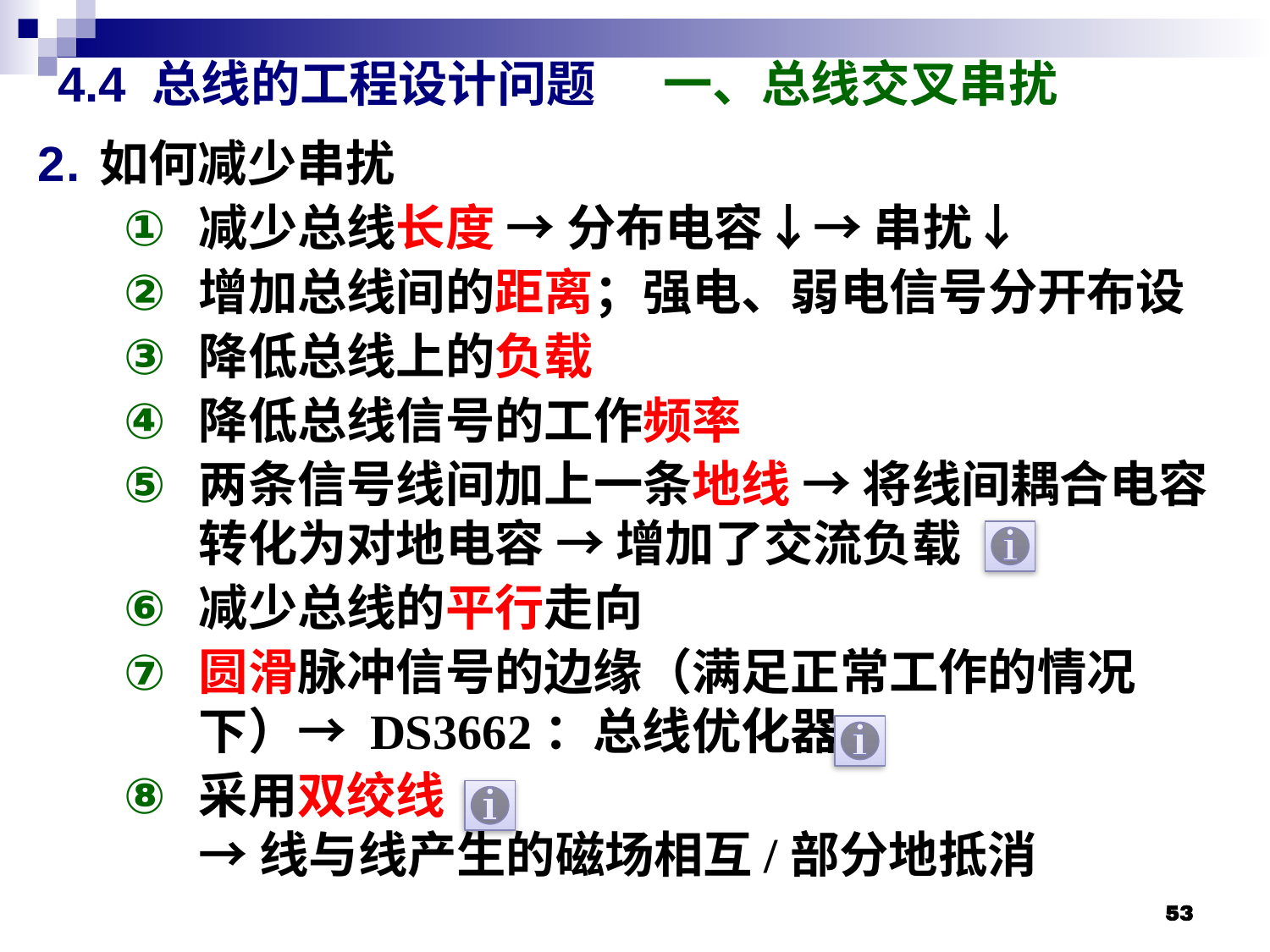

# 4.4 总线的工程设计问题      一、总线交叉串扰
如何减少串扰
减少总线长度 → 分布电容↓→ 串扰↓
增加总线间的距离；强电、弱电信号分开布设
降低总线上的负载
降低总线信号的工作频率
两条信号线间加上一条地线 → 将线间耦合电容转化为对地电容 → 增加了交流负载
减少总线的平行走向
圆滑脉冲信号的边缘（满足正常工作的情况下）→ DS3662：总线优化器
采用双绞线
→ 线与线产生的磁场相互/部分地抵消

53